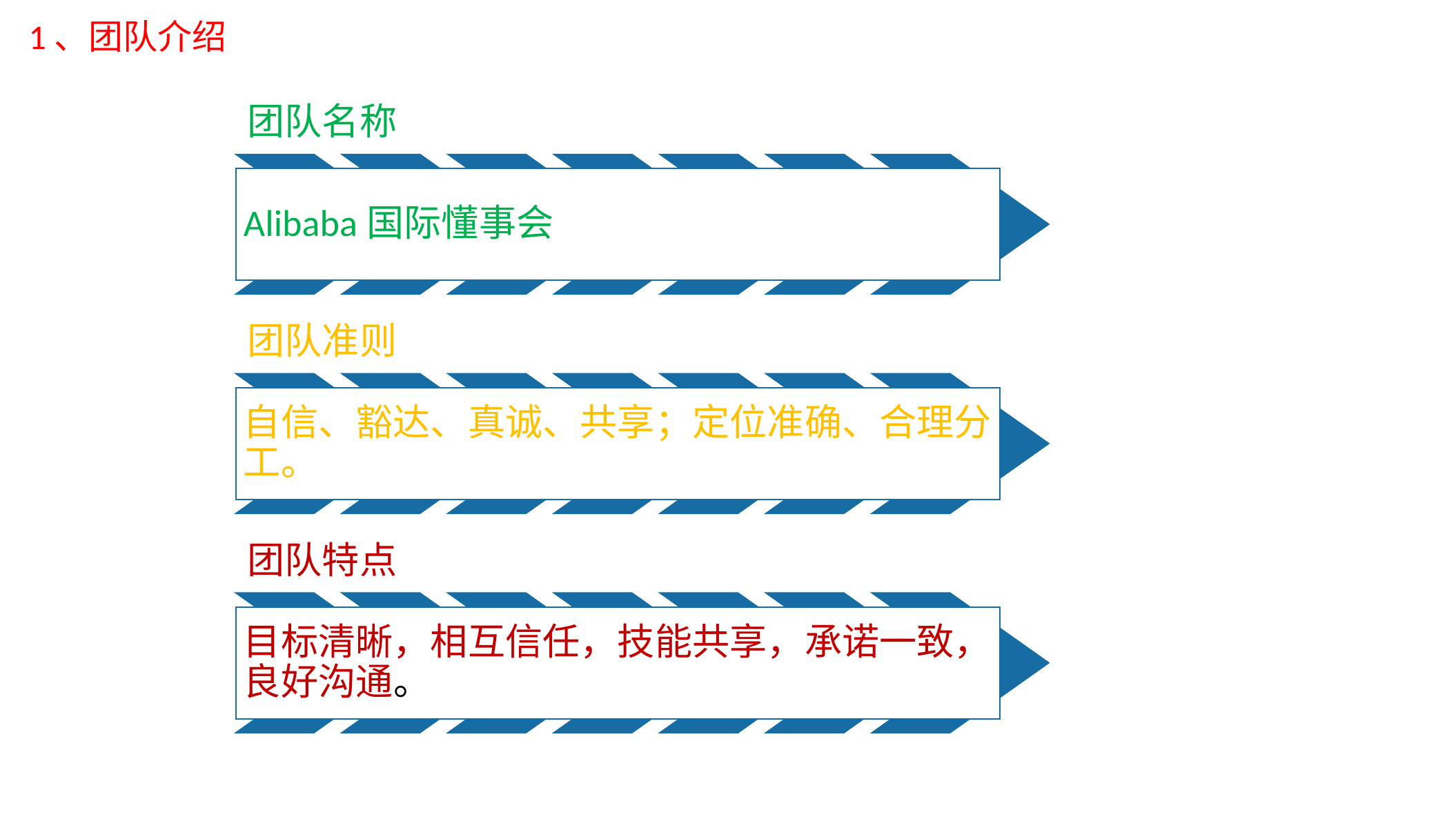

1、团队介绍
团队名称
Alibaba国际懂事会
团队准则
自信、豁达、真诚、共享；定位准确、合理分工。
团队特点
目标清晰，相互信任，技能共享，承诺一致，良好沟通。